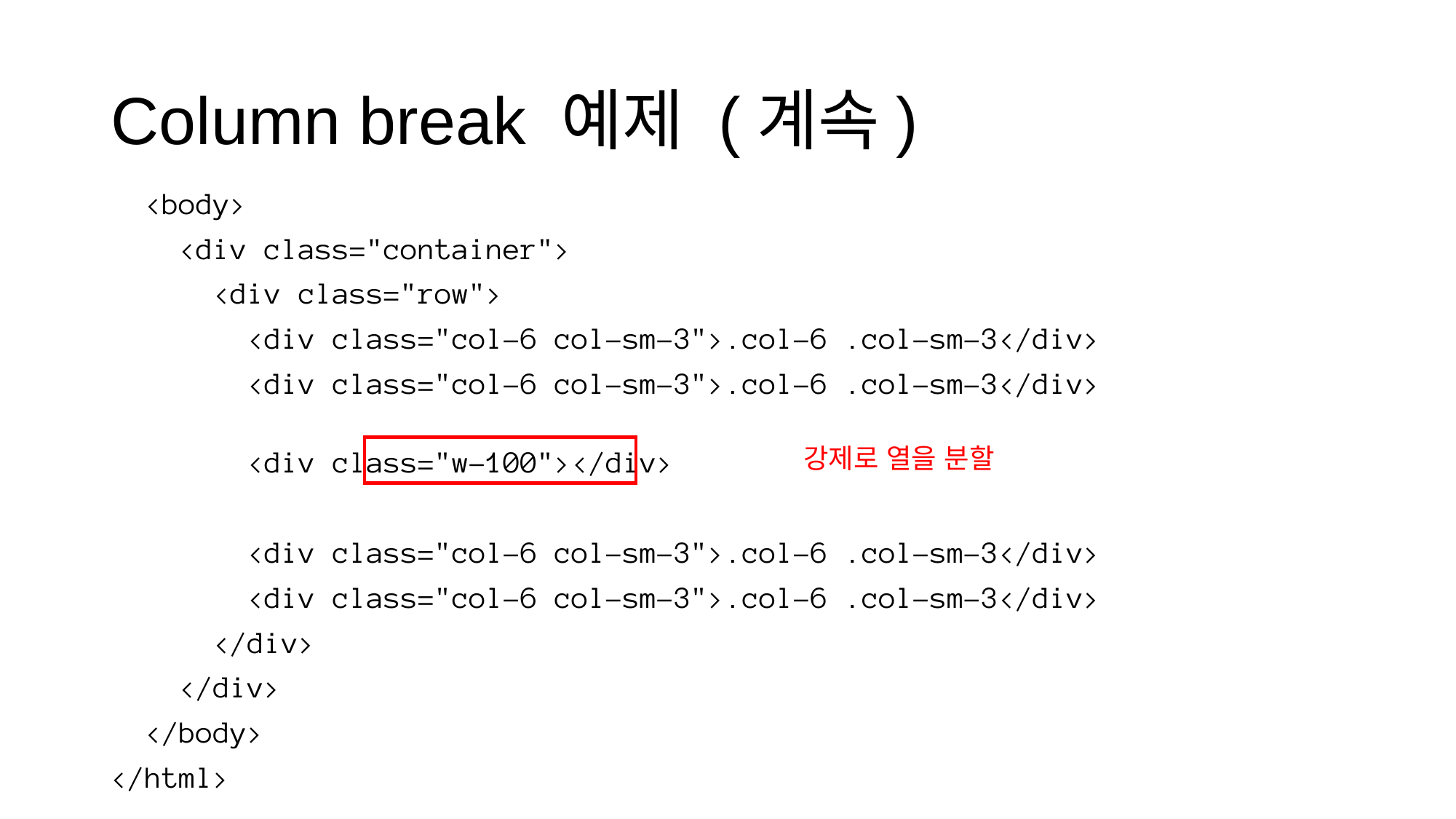

# Column break 예제 (계속)
  <body>
    <div class="container">
      <div class="row">
        <div class="col-6 col-sm-3">.col-6 .col-sm-3</div>
        <div class="col-6 col-sm-3">.col-6 .col-sm-3</div>
        <div class="w-100"></div>

        <div class="col-6 col-sm-3">.col-6 .col-sm-3</div>
        <div class="col-6 col-sm-3">.col-6 .col-sm-3</div>
      </div>
    </div>
  </body>
</html>

강제로 열을 분할